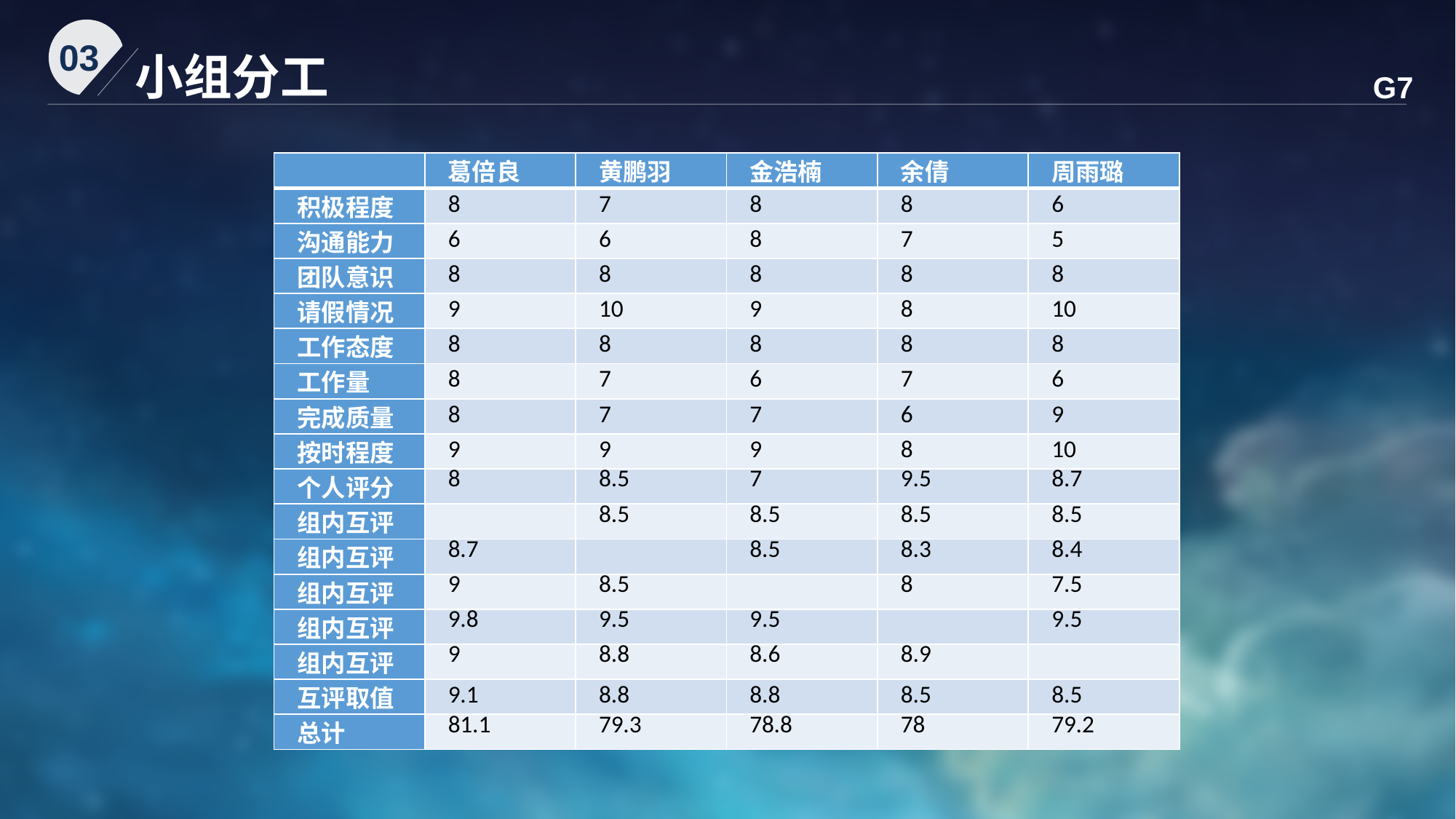

03
小组分工
G7
|  | 葛倍良 | 黄鹏羽 | 金浩楠 | 余倩 | 周雨璐 |
| --- | --- | --- | --- | --- | --- |
| 积极程度 | 8 | 7 | 8 | 8 | 6 |
| 沟通能力 | 6 | 6 | 8 | 7 | 5 |
| 团队意识 | 8 | 8 | 8 | 8 | 8 |
| 请假情况 | 9 | 10 | 9 | 8 | 10 |
| 工作态度 | 8 | 8 | 8 | 8 | 8 |
| 工作量 | 8 | 7 | 6 | 7 | 6 |
| 完成质量 | 8 | 7 | 7 | 6 | 9 |
| 按时程度 | 9 | 9 | 9 | 8 | 10 |
| 个人评分 | 8 | 8.5 | 7 | 9.5 | 8.7 |
| 组内互评 |  | 8.5 | 8.5 | 8.5 | 8.5 |
| 组内互评 | 8.7 |  | 8.5 | 8.3 | 8.4 |
| 组内互评 | 9 | 8.5 |  | 8 | 7.5 |
| 组内互评 | 9.8 | 9.5 | 9.5 |  | 9.5 |
| 组内互评 | 9 | 8.8 | 8.6 | 8.9 |  |
| 互评取值 | 9.1 | 8.8 | 8.8 | 8.5 | 8.5 |
| 总计 | 81.1 | 79.3 | 78.8 | 78 | 79.2 |